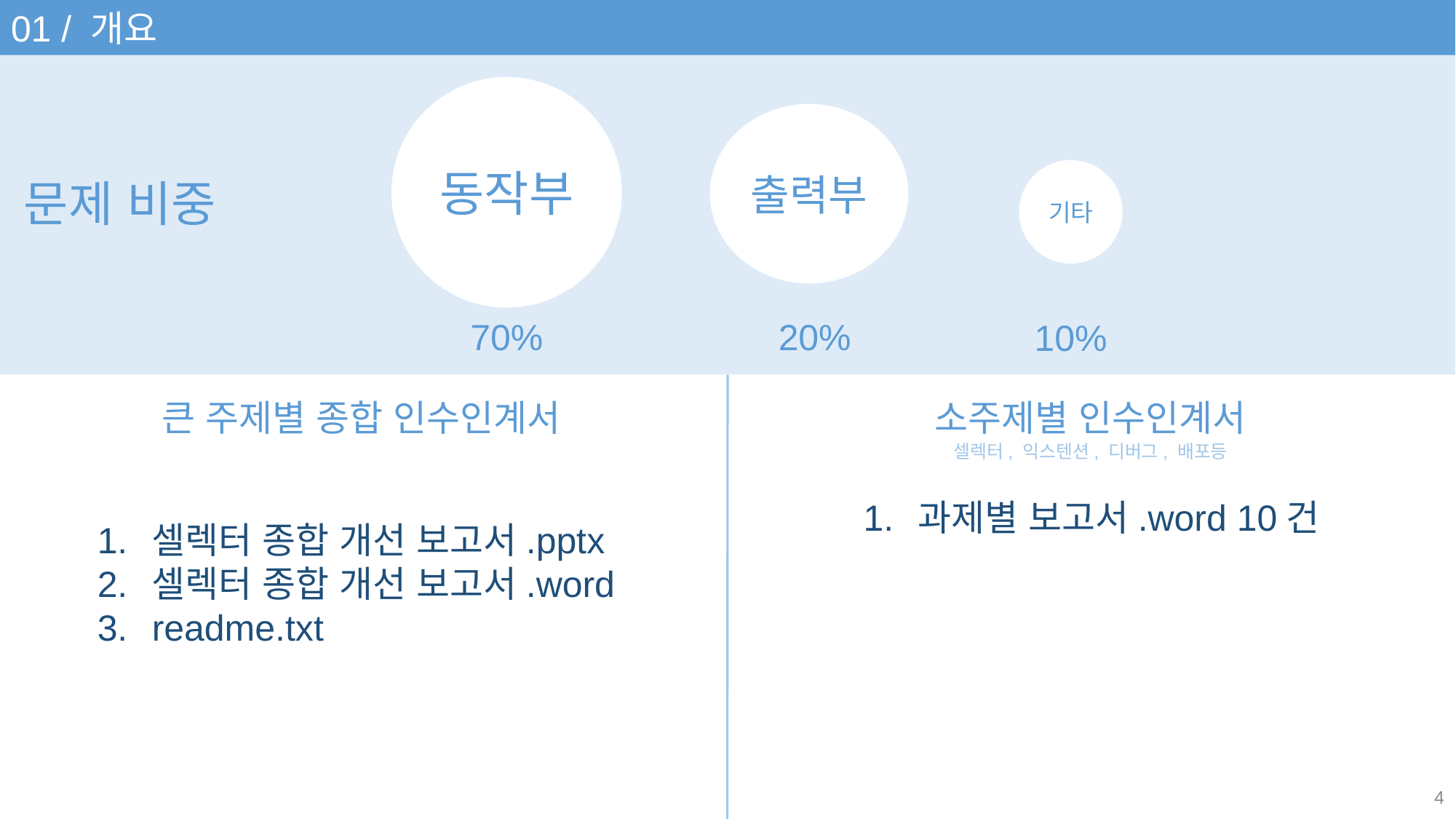

01 / 개요

동작부
출력부
기타
문제 비중
20%
70%
10%
큰 주제별 종합 인수인계서
소주제별 인수인계서
셀렉터, 익스텐션, 디버그, 배포등
과제별 보고서.word 10건
셀렉터 종합 개선 보고서.pptx
셀렉터 종합 개선 보고서.word
readme.txt
4